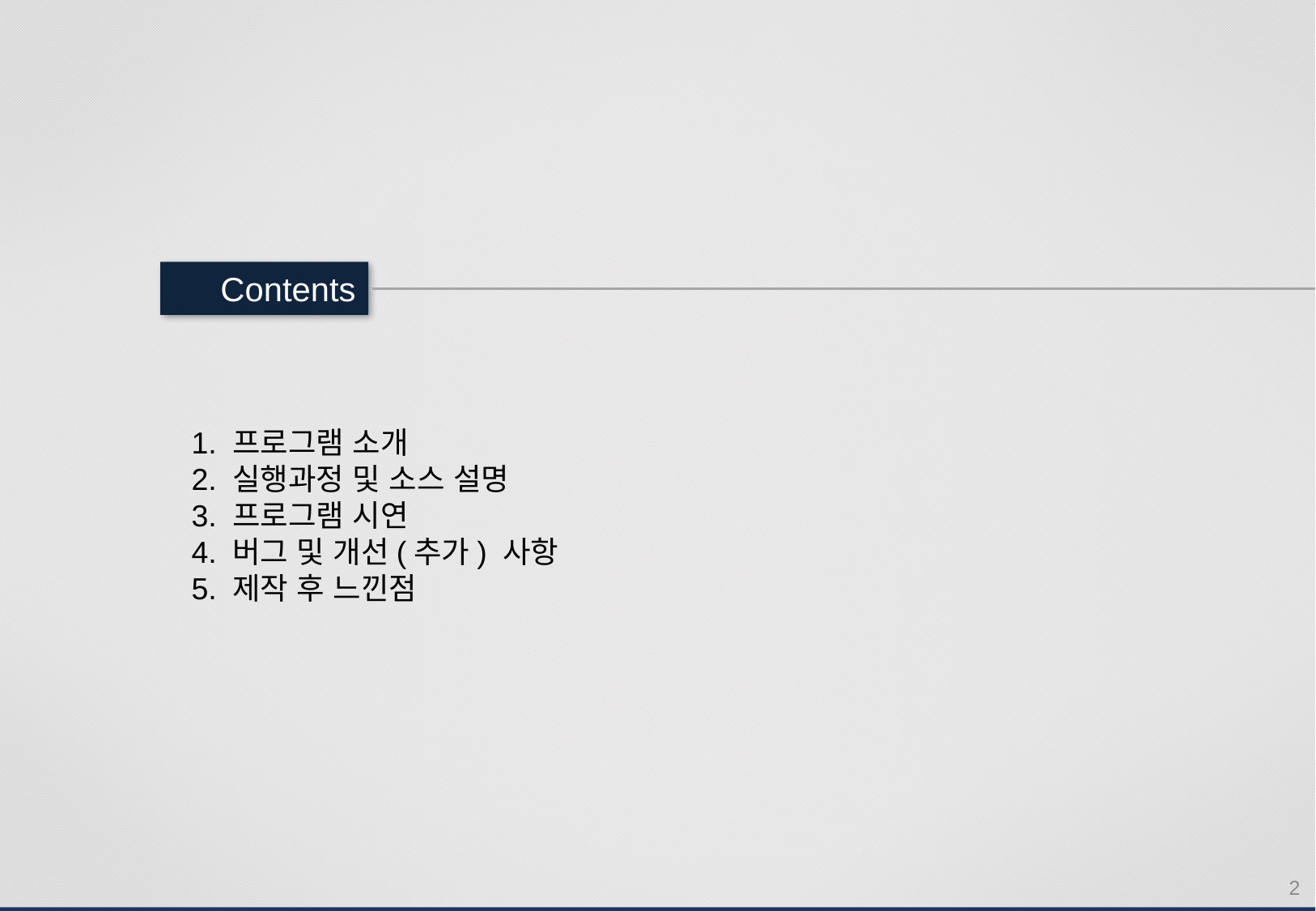

Contents
1. 프로그램 소개
2. 실행과정 및 소스 설명
3. 프로그램 시연
4. 버그 및 개선(추가) 사항
5. 제작 후 느낀점
2